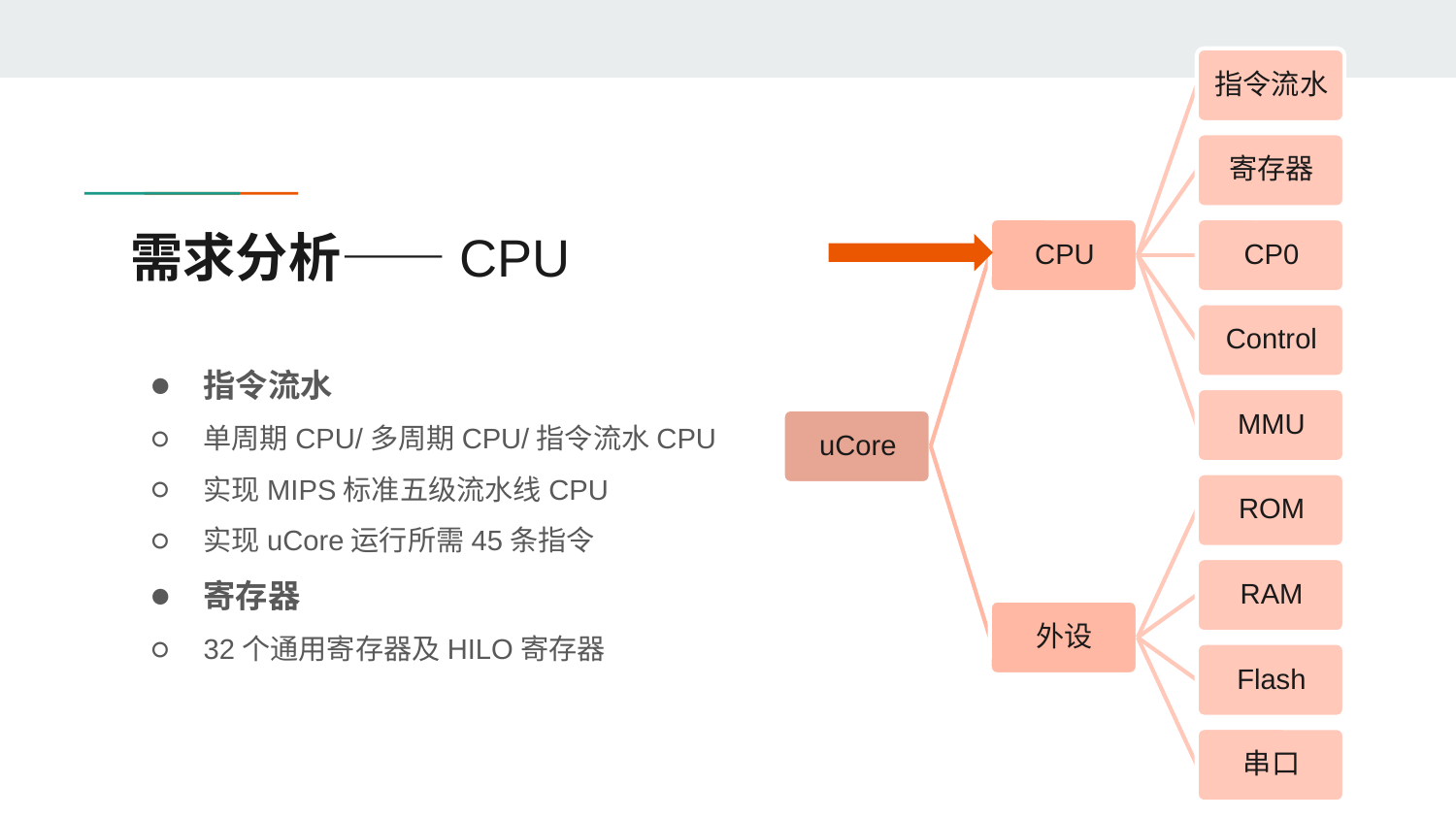

uCore

CPU

指令流水

寄存器

CP0

Control

MMU

外设

ROM

RAM

Flash

串口
# 需求分析——CPU

指令流水
单周期CPU/多周期CPU/指令流水CPU
实现MIPS标准五级流水线CPU
实现uCore运行所需45条指令
寄存器
32个通用寄存器及HILO寄存器